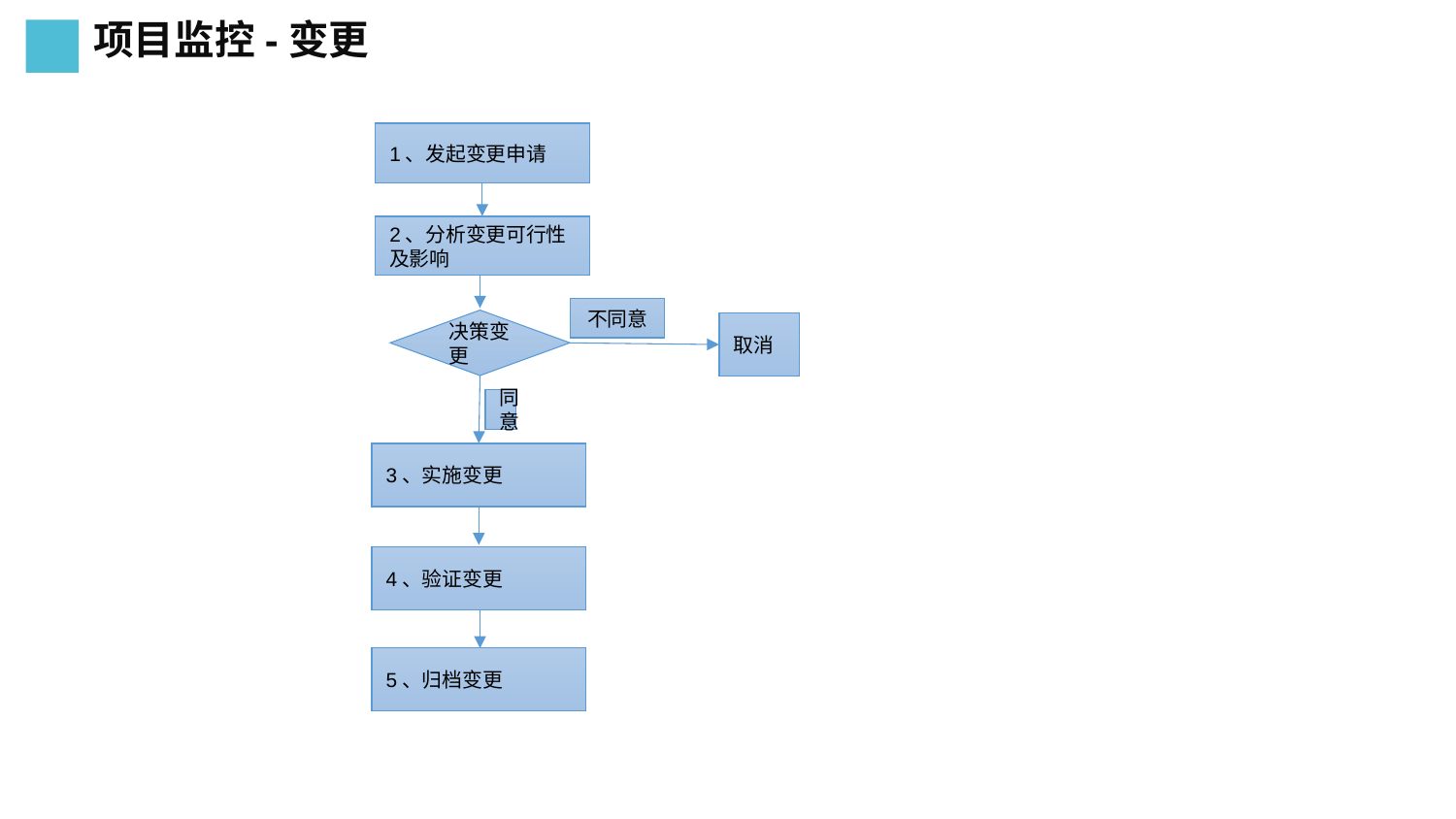

项目监控-变更

1、发起变更申请
2、分析变更可行性及影响
不同意
决策变更
取消
同意
3、实施变更
4、验证变更
5、归档变更